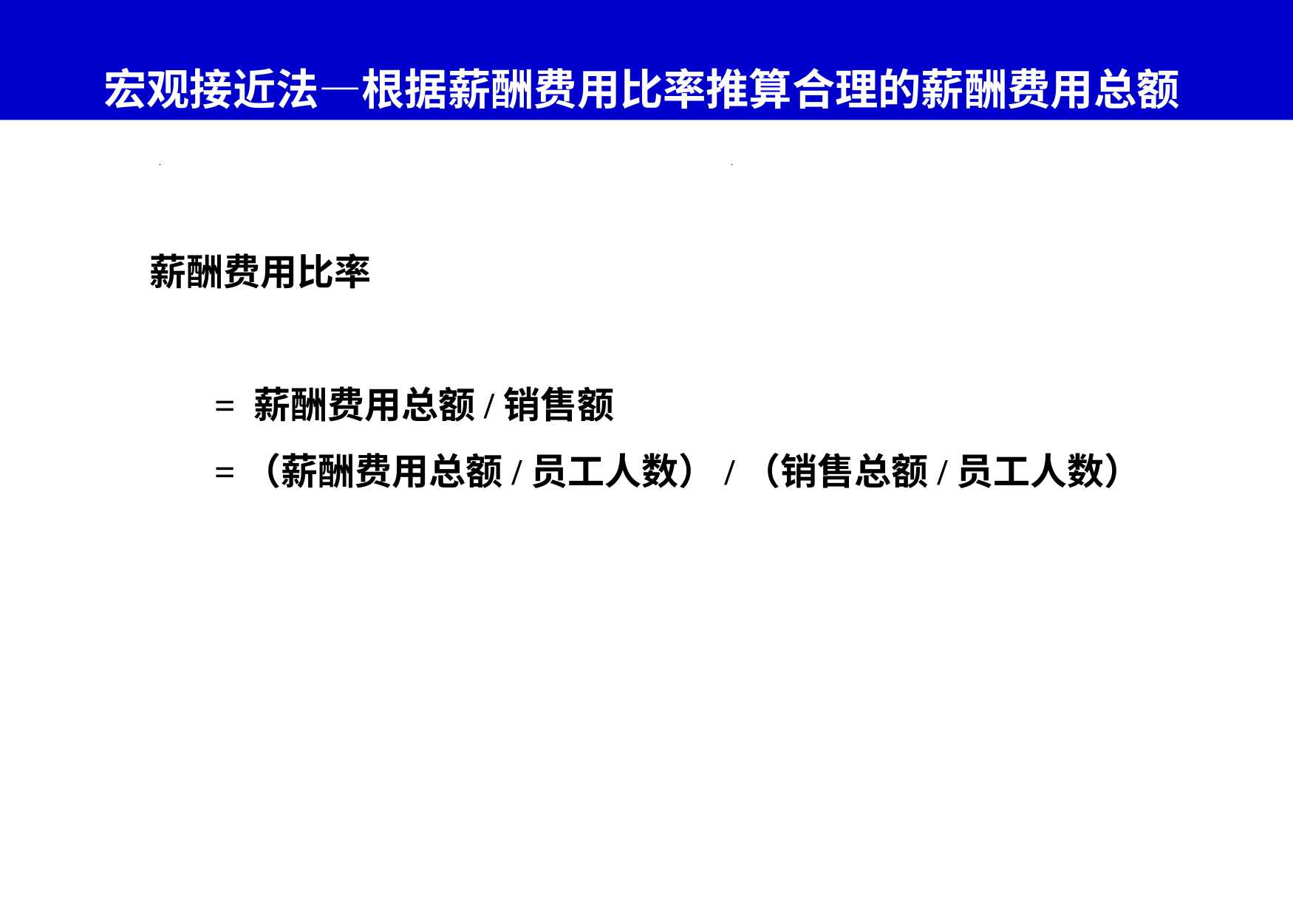

# 宏观接近法—根据薪酬费用比率推算合理的薪酬费用总额

薪酬费用比率

       = 薪酬费用总额/销售额
       =（薪酬费用总额/员工人数）/（销售总额/员工人数）